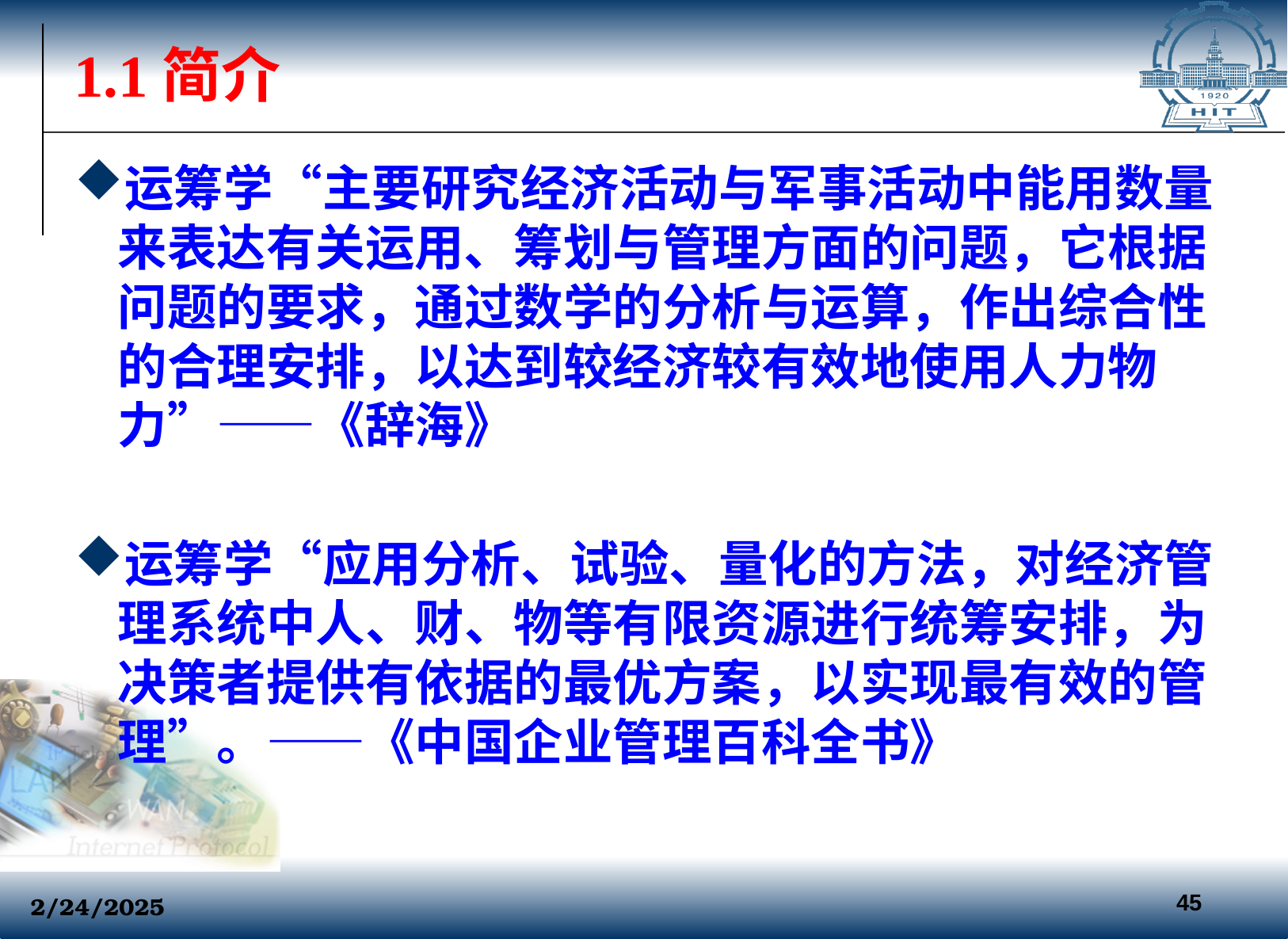

# 1.1简介
运筹学“主要研究经济活动与军事活动中能用数量来表达有关运用、筹划与管理方面的问题，它根据问题的要求，通过数学的分析与运算，作出综合性的合理安排，以达到较经济较有效地使用人力物力”——《辞海》

运筹学“应用分析、试验、量化的方法，对经济管理系统中人、财、物等有限资源进行统筹安排，为决策者提供有依据的最优方案，以实现最有效的管理”。——《中国企业管理百科全书》